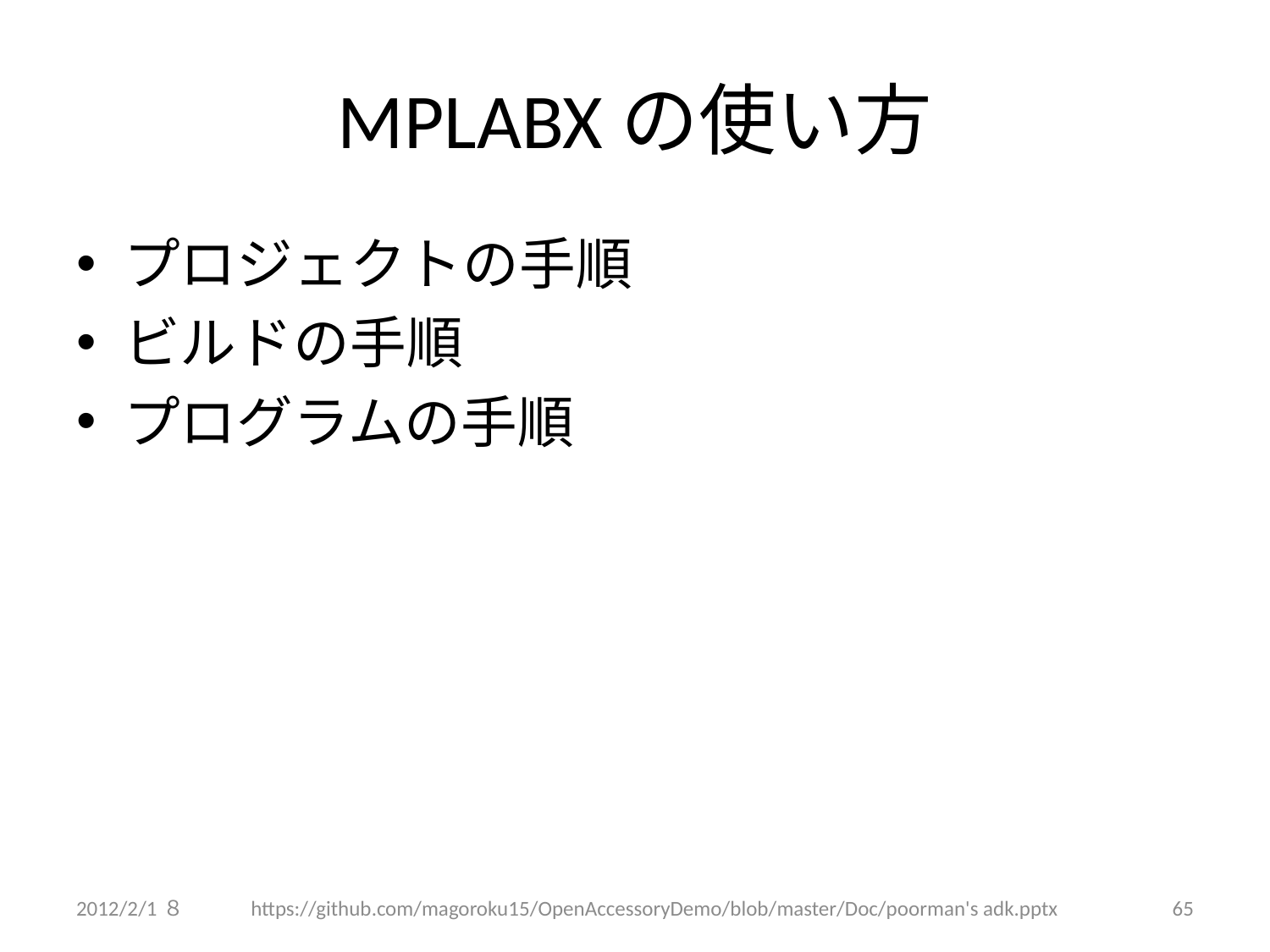

# MPLABXの使い方
プロジェクトの手順
ビルドの手順
プログラムの手順

2012/2/1８
https://github.com/magoroku15/OpenAccessoryDemo/blob/master/Doc/poorman's adk.pptx
65